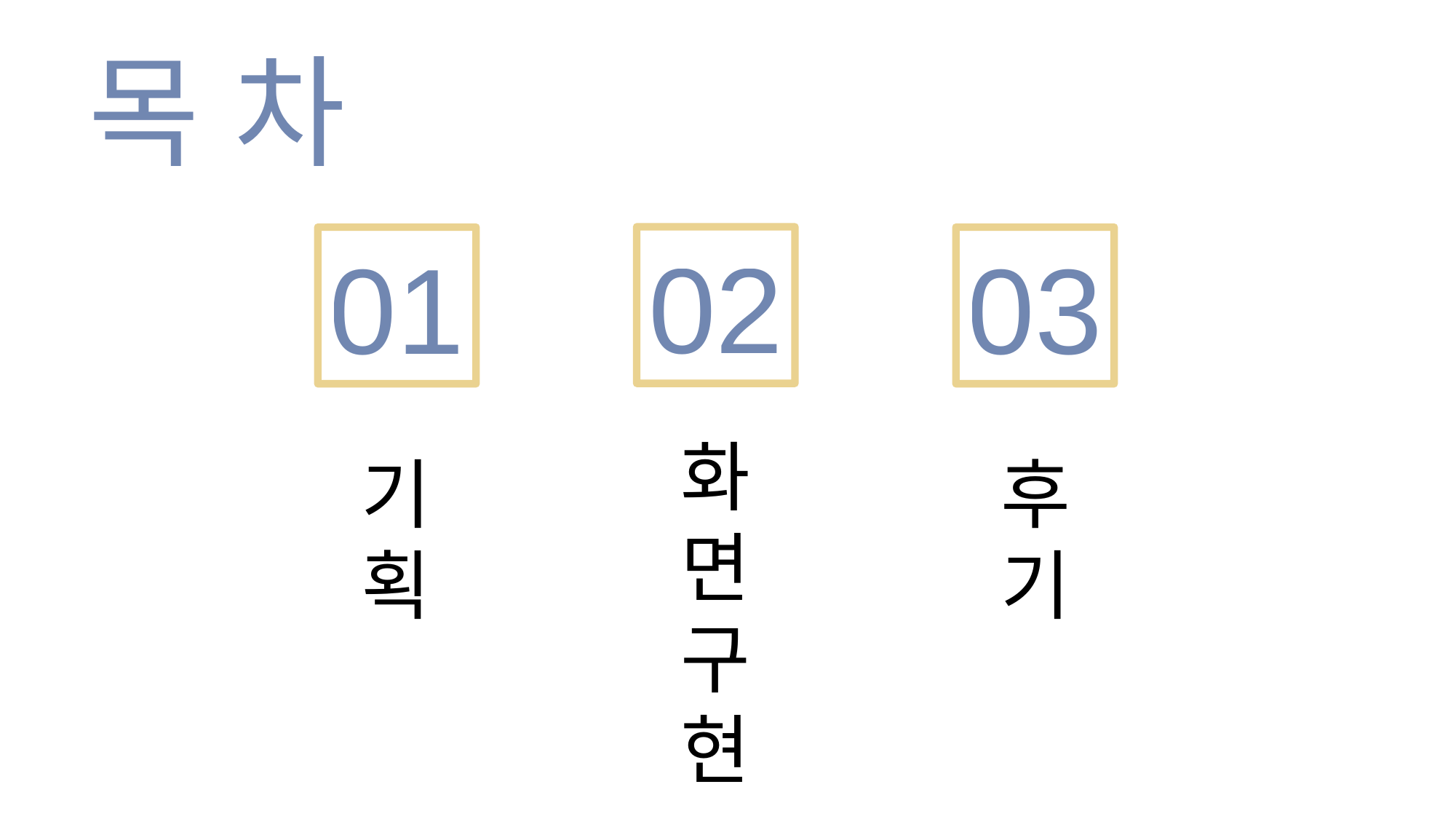

목 차
02
01
03
화면구현
기획
후기